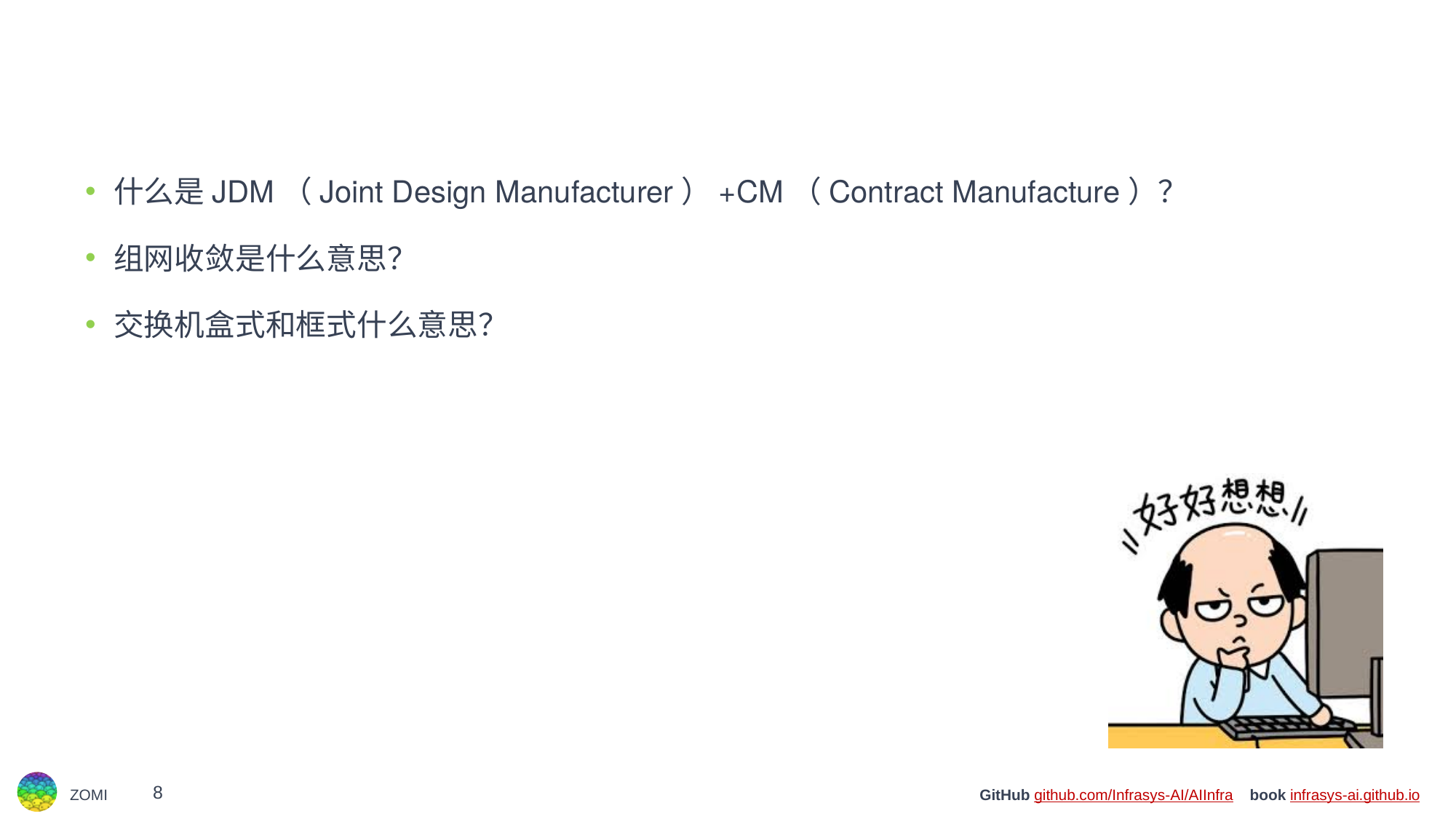

#
什么是JDM（Joint Design Manufacturer）+CM（Contract Manufacture）？
组网收敛是什么意思？
交换机盒式和框式什么意思？